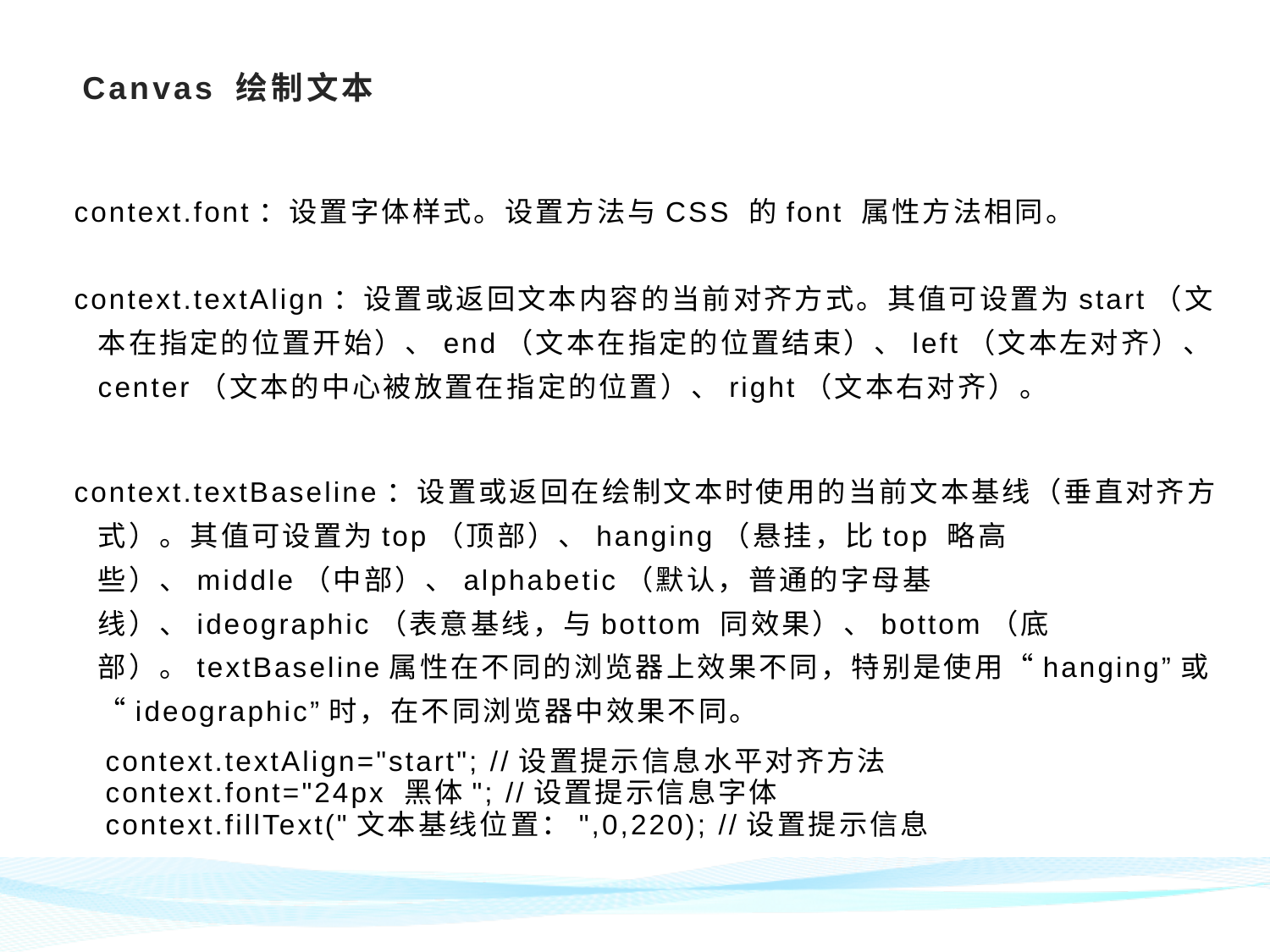

# Canvas 绘制文本
context.font：设置字体样式。设置方法与CSS 的font 属性方法相同。

context.textAlign：设置或返回文本内容的当前对齐方式。其值可设置为start（文本在指定的位置开始）、end（文本在指定的位置结束）、left（文本左对齐）、center（文本的中心被放置在指定的位置）、right（文本右对齐）。

context.textBaseline：设置或返回在绘制文本时使用的当前文本基线（垂直对齐方式）。其值可设置为top（顶部）、hanging（悬挂，比top 略高些）、middle（中部）、alphabetic（默认，普通的字母基线）、ideographic（表意基线，与bottom 同效果）、bottom（底部）。textBaseline属性在不同的浏览器上效果不同，特别是使用“hanging”或“ideographic”时，在不同浏览器中效果不同。
   context.textAlign="start"; //设置提示信息水平对齐方法
   context.font="24px 黑体"; //设置提示信息字体
   context.fillText("文本基线位置：",0,220); //设置提示信息